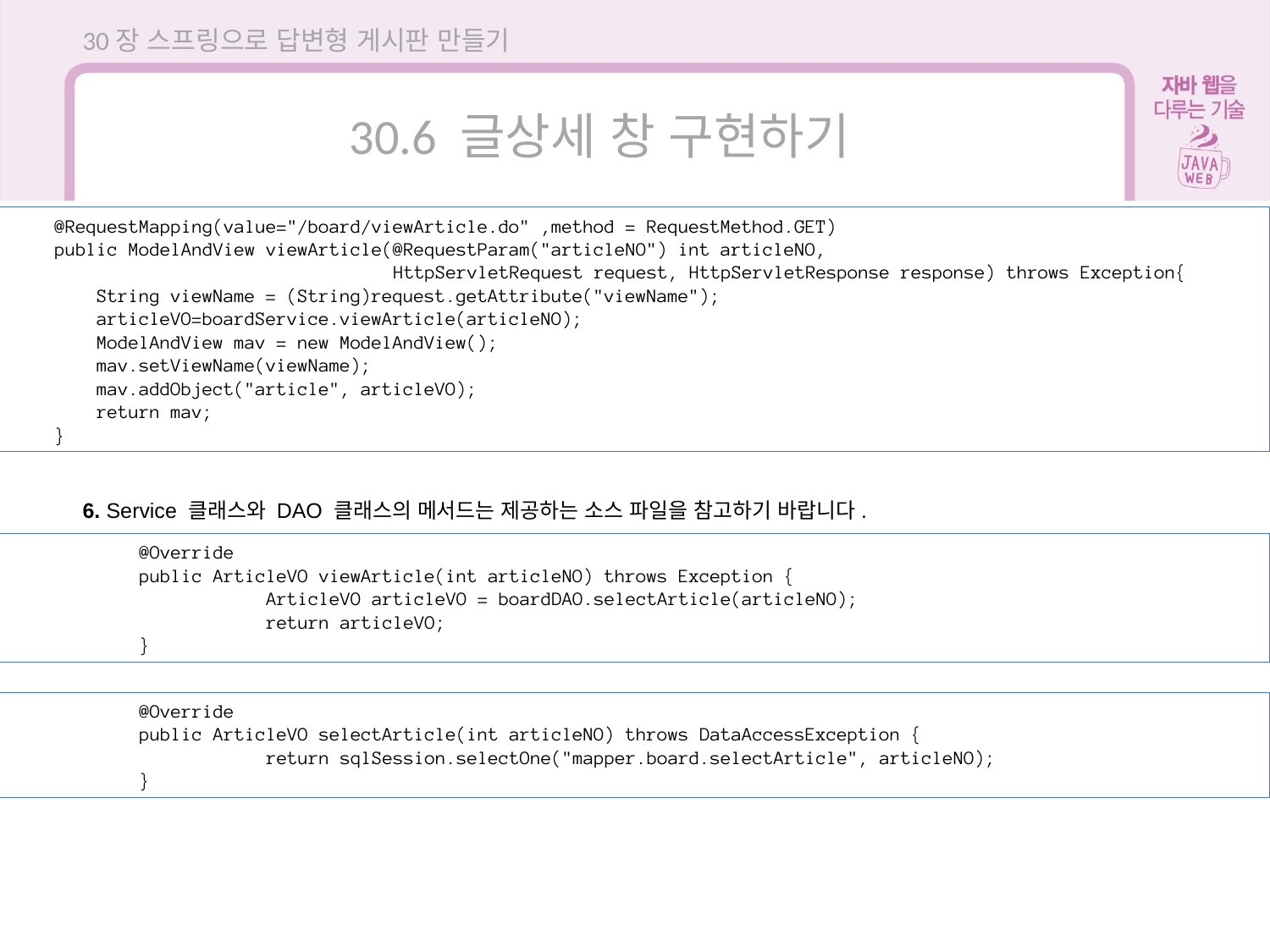

30장 스프링으로 답변형 게시판 만들기
30.6 글상세 창 구현하기
    @RequestMapping(value="/board/viewArticle.do" ,method = RequestMethod.GET)
    public ModelAndView viewArticle(@RequestParam("articleNO") int articleNO,
                                    HttpServletRequest request, HttpServletResponse response) throws Exception{
        String viewName = (String)request.getAttribute("viewName");
        articleVO=boardService.viewArticle(articleNO);
        ModelAndView mav = new ModelAndView();
        mav.setViewName(viewName);
        mav.addObject("article", articleVO);
        return mav;
    }
6. Service 클래스와 DAO 클래스의 메서드는 제공하는 소스 파일을 참고하기 바랍니다.
	@Override
	public ArticleVO viewArticle(int articleNO) throws Exception {
		ArticleVO articleVO = boardDAO.selectArticle(articleNO);
		return articleVO;
	}
	@Override
	public ArticleVO selectArticle(int articleNO) throws DataAccessException {
		return sqlSession.selectOne("mapper.board.selectArticle", articleNO);
	}